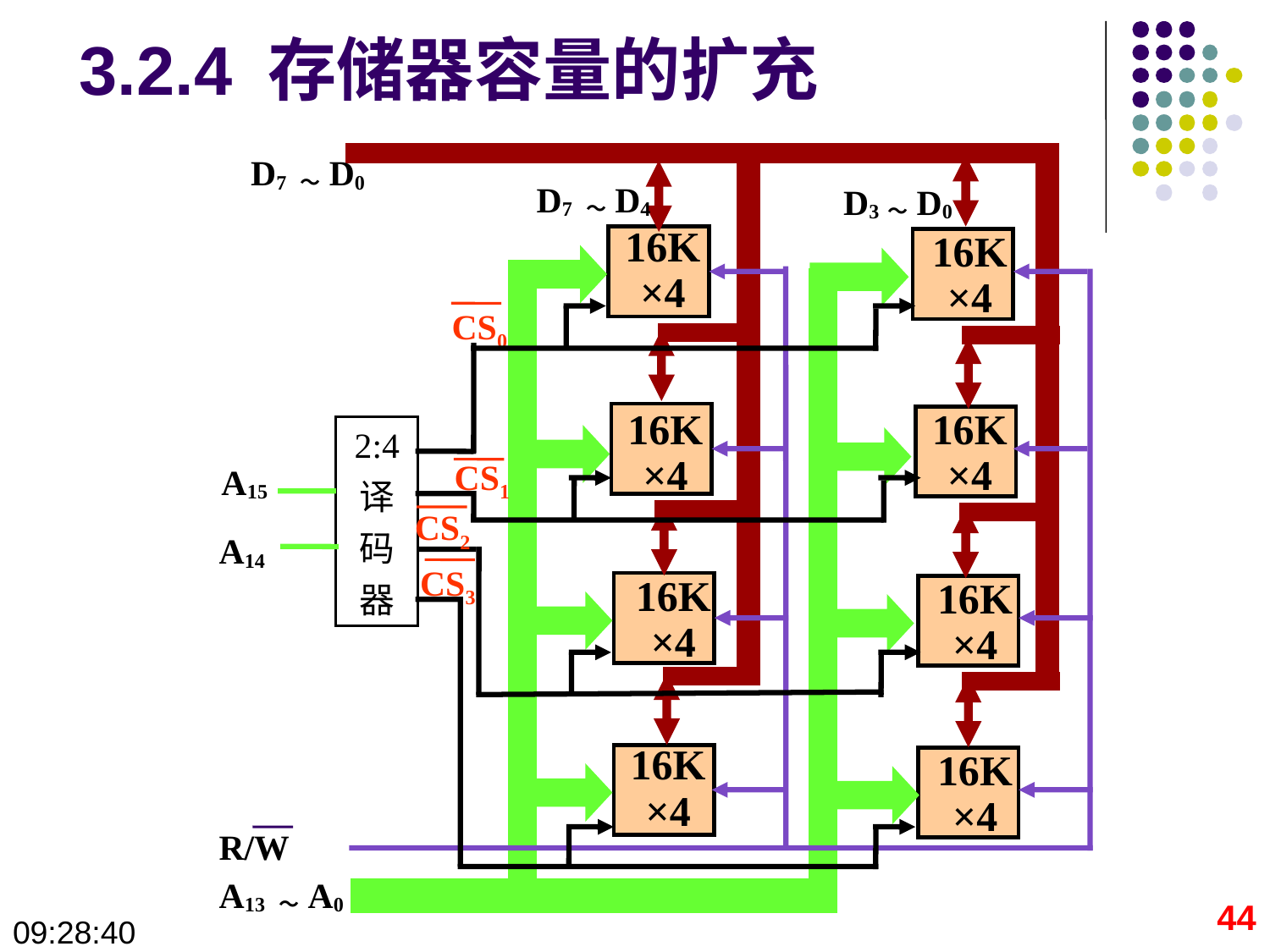

# 3.2.4 存储器容量的扩充
D7 ～D0

D7 ～D4
D3～D0
16K
×4
16K
×4

CS0

16K
×4
16K
×4

2:4
译
码
器
CS1

A15

CS2

A14

CS3

16K
×4
16K
×4

16K
×4
16K
×4

R/W

A13 ～A0

44
09:28:40